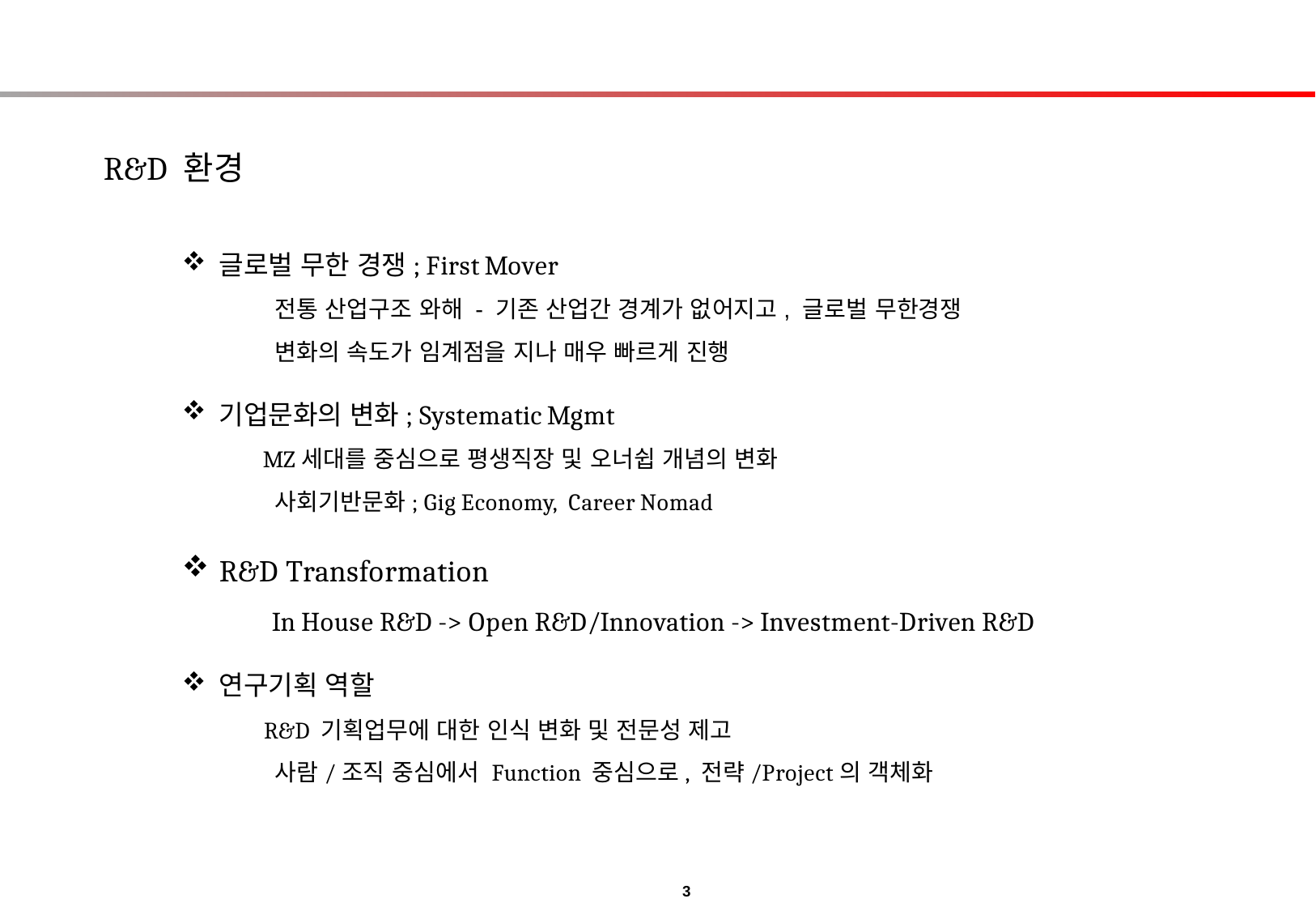

R&D 환경
글로벌 무한 경쟁; First Mover
    전통 산업구조 와해 - 기존 산업간 경계가 없어지고, 글로벌 무한경쟁
    변화의 속도가 임계점을 지나 매우 빠르게 진행
기업문화의 변화; Systematic Mgmt
    MZ세대를 중심으로 평생직장 및 오너쉽 개념의 변화
    사회기반문화; Gig Economy,  Career Nomad
R&D Transformation
     In House R&D -> Open R&D/Innovation -> Investment-Driven R&D
연구기획 역할
    R&D 기획업무에 대한 인식 변화 및 전문성 제고
    사람/조직 중심에서 Function 중심으로, 전략/Project의 객체화
3